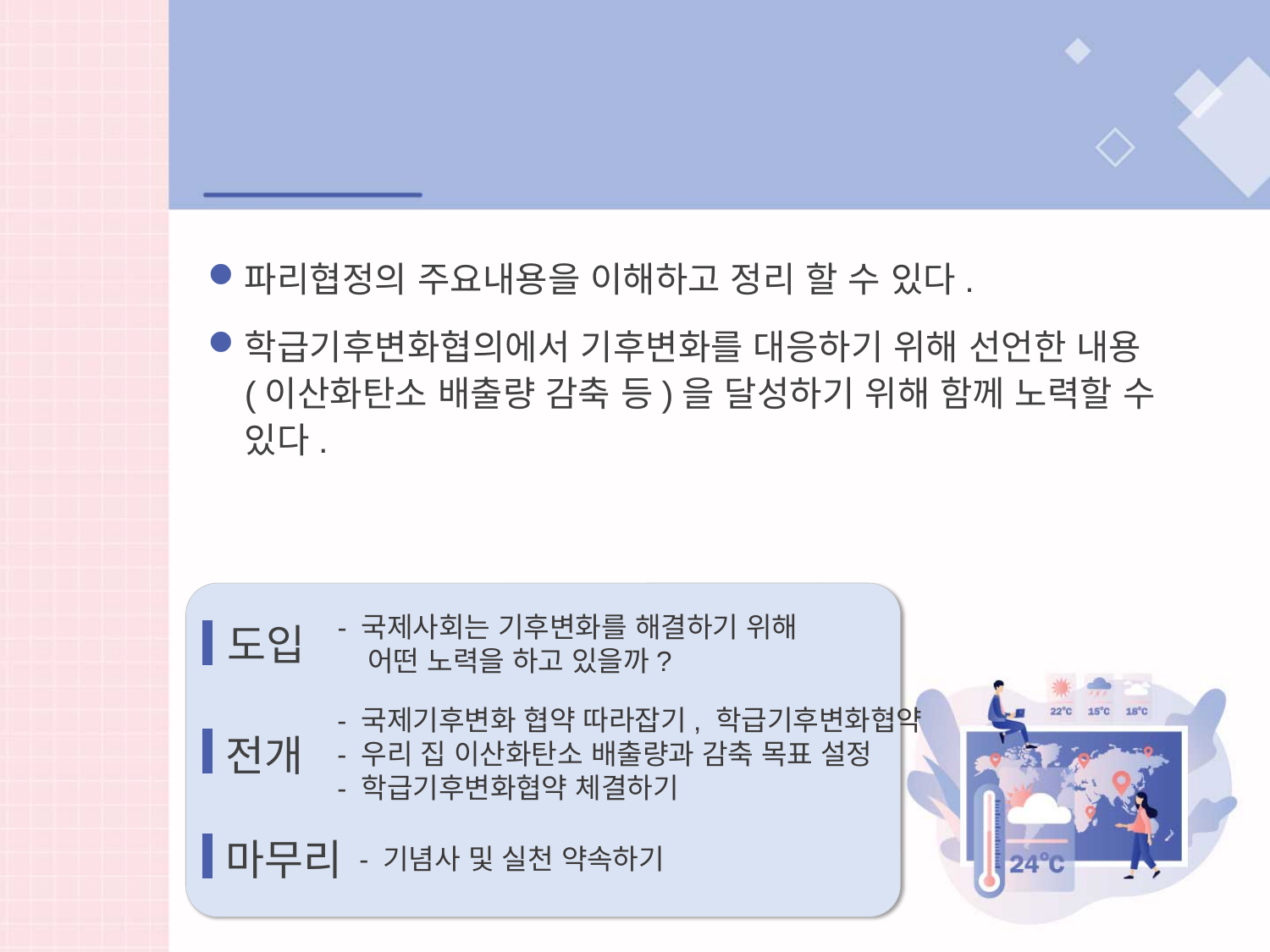

학습목표
파리협정의 주요내용을 이해하고 정리 할 수 있다.
학급기후변화협의에서 기후변화를 대응하기 위해 선언한 내용 (이산화탄소 배출량 감축 등)을 달성하기 위해 함께 노력할 수 있다.

- 국제사회는 기후변화를 해결하기 위해
   어떤 노력을 하고 있을까?
도입
- 국제기후변화 협약 따라잡기, 학급기후변화협약
- 우리 집 이산화탄소 배출량과 감축 목표 설정
- 학급기후변화협약 체결하기
전개
마무리
- 기념사 및 실천 약속하기